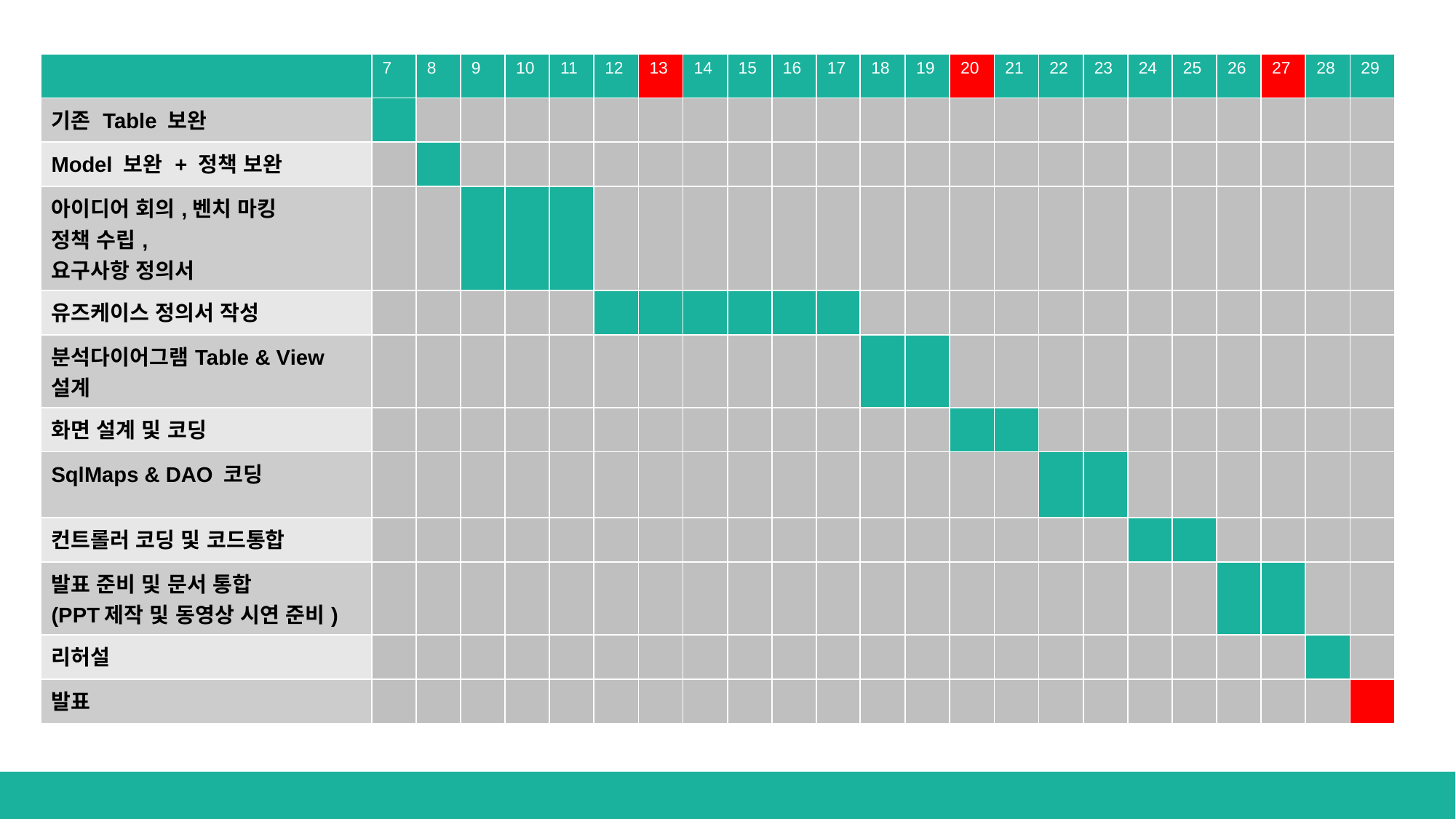

|  | 7 | 8 | 9 | 10 | 11 | 12 | 13 | 14 | 15 | 16 | 17 | 18 | 19 | 20 | 21 | 22 | 23 | 24 | 25 | 26 | 27 | 28 | 29 |
| --- | --- | --- | --- | --- | --- | --- | --- | --- | --- | --- | --- | --- | --- | --- | --- | --- | --- | --- | --- | --- | --- | --- | --- |
| 기존 Table 보완 |  |  |  |  |  |  |  |  |  |  |  |  |  |  |  |  |  |  |  |  |  |  |  |
| Model 보완 + 정책 보완 |  |  |  |  |  |  |  |  |  |  |  |  |  |  |  |  |  |  |  |  |  |  |  |
| 아이디어 회의,벤치 마킹 정책 수립, 요구사항 정의서 |  |  |  |  |  |  |  |  |  |  |  |  |  |  |  |  |  |  |  |  |  |  |  |
| 유즈케이스 정의서 작성 |  |  |  |  |  |  |  |  |  |  |  |  |  |  |  |  |  |  |  |  |  |  |  |
| 분석다이어그램Table & View 설계 |  |  |  |  |  |  |  |  |  |  |  |  |  |  |  |  |  |  |  |  |  |  |  |
| 화면 설계 및 코딩 |  |  |  |  |  |  |  |  |  |  |  |  |  |  |  |  |  |  |  |  |  |  |  |
| SqlMaps & DAO 코딩 |  |  |  |  |  |  |  |  |  |  |  |  |  |  |  |  |  |  |  |  |  |  |  |
| 컨트롤러 코딩 및 코드통합 |  |  |  |  |  |  |  |  |  |  |  |  |  |  |  |  |  |  |  |  |  |  |  |
| 발표 준비 및 문서 통합 (PPT제작 및 동영상 시연 준비) |  |  |  |  |  |  |  |  |  |  |  |  |  |  |  |  |  |  |  |  |  |  |  |
| 리허설 |  |  |  |  |  |  |  |  |  |  |  |  |  |  |  |  |  |  |  |  |  |  |  |
| 발표 |  |  |  |  |  |  |  |  |  |  |  |  |  |  |  |  |  |  |  |  |  |  |  |